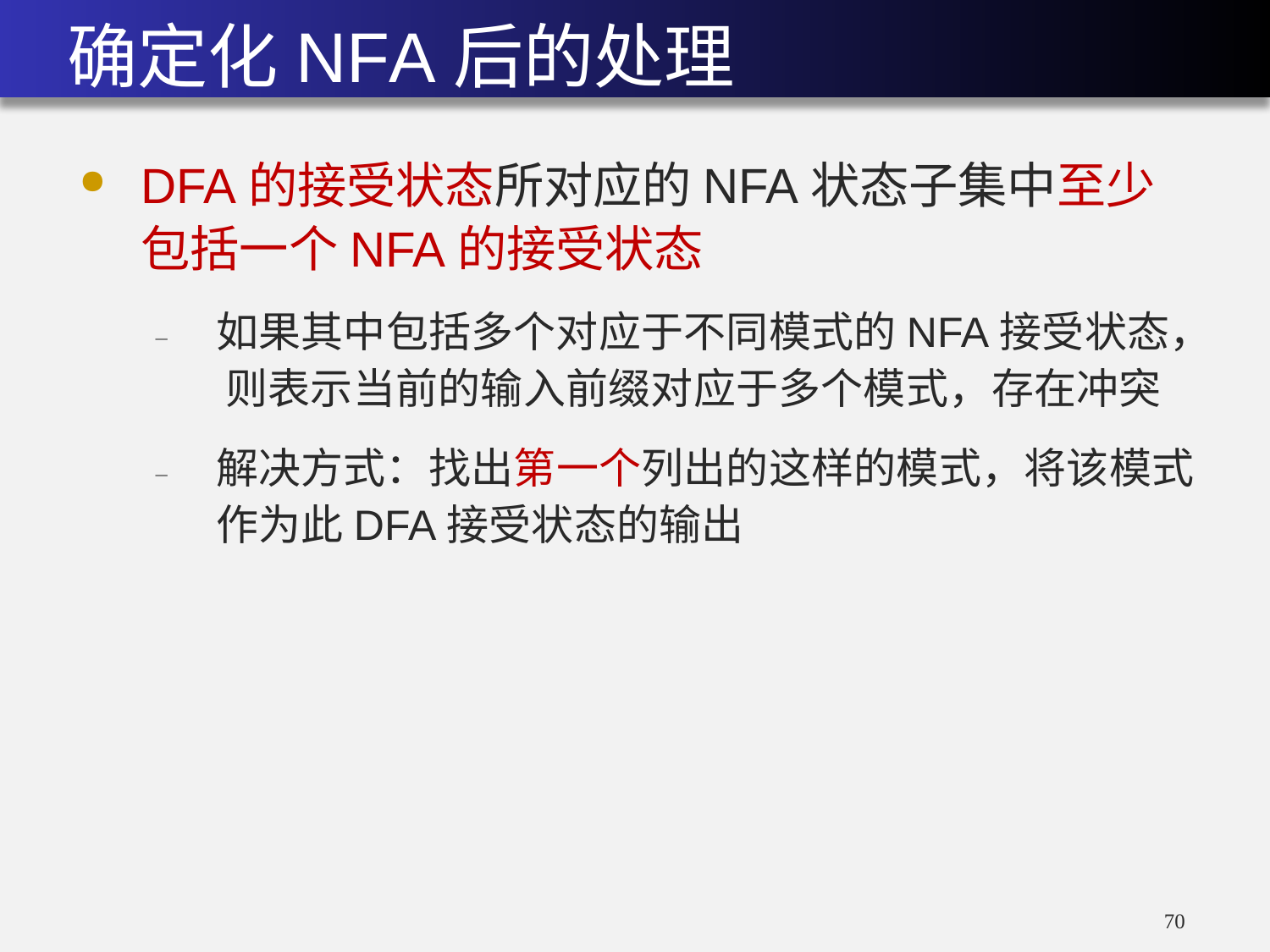

# 确定化NFA后的处理
DFA的接受状态所对应的NFA状态子集中至少包括一个NFA的接受状态
–	如果其中包括多个对应于不同模式的NFA接受状态， 则表示当前的输入前缀对应于多个模式，存在冲突
–	解决方式：找出第一个列出的这样的模式，将该模式作为此DFA接受状态的输出
70